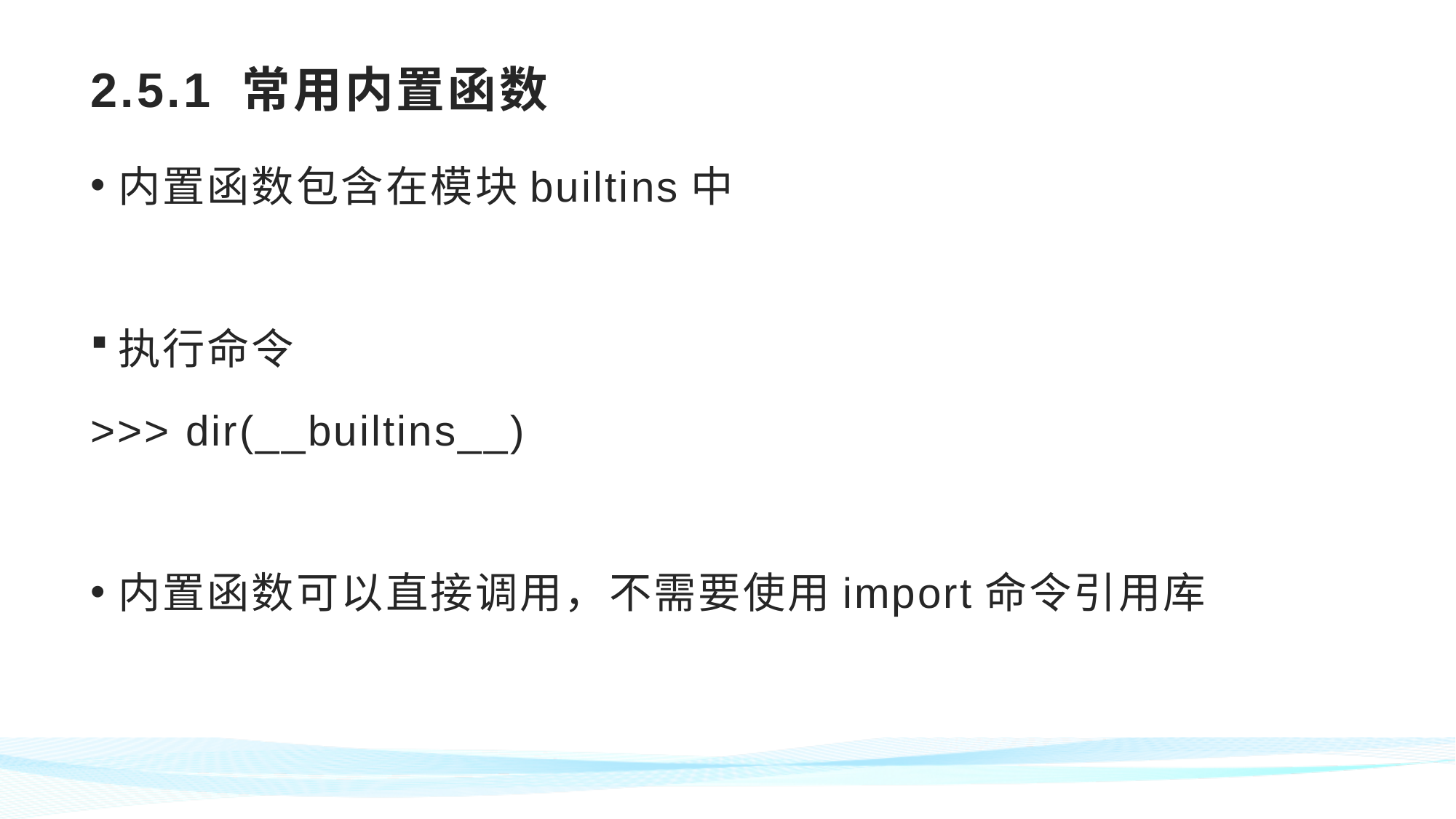

# 2.5.1 常用内置函数
内置函数包含在模块builtins中

执行命令
>>> dir(__builtins__)

内置函数可以直接调用，不需要使用import命令引用库